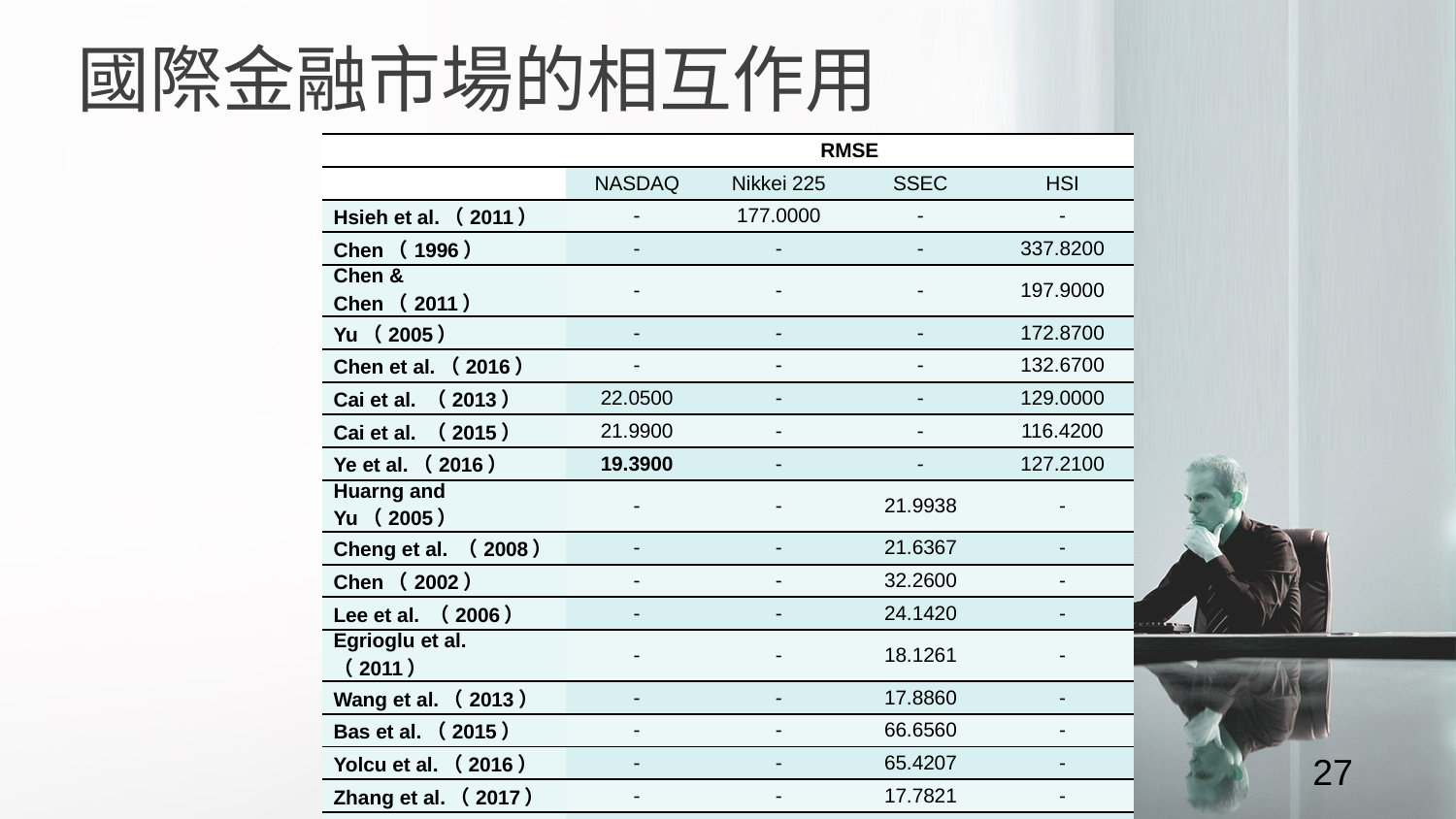

國際金融市場的相互作用
|  | RMSE |  |  |  |
| --- | --- | --- | --- | --- |
|  | NASDAQ | Nikkei 225 | SSEC | HSI |
| Hsieh et al.（2011） | - | 177.0000 | - | - |
| Chen（1996） | - | - | - | 337.8200 |
| Chen & Chen（2011） | - | - | - | 197.9000 |
| Yu（2005） | - | - | - | 172.8700 |
| Chen et al.（2016） | - | - | - | 132.6700 |
| Cai et al. （2013） | 22.0500 | - | - | 129.0000 |
| Cai et al. （2015） | 21.9900 | - | - | 116.4200 |
| Ye et al.（2016） | 19.3900 | - | - | 127.2100 |
| Huarng and Yu（2005） | - | - | 21.9938 | - |
| Cheng et al. （2008） | - | - | 21.6367 | - |
| Chen（2002） | - | - | 32.2600 | - |
| Lee et al. （2006） | - | - | 24.1420 | - |
| Egrioglu et al. （2011） | - | - | 18.1261 | - |
| Wang et al.（2013） | - | - | 17.8860 | - |
| Bas et al.（2015） | - | - | 66.6560 | - |
| Yolcu et al.（2016） | - | - | 65.4207 | - |
| Zhang et al.（2017） | - | - | 17.7821 | - |
| Proposed method | 21.8518 | 124.9109 | 14.5307 | 94.5062 |